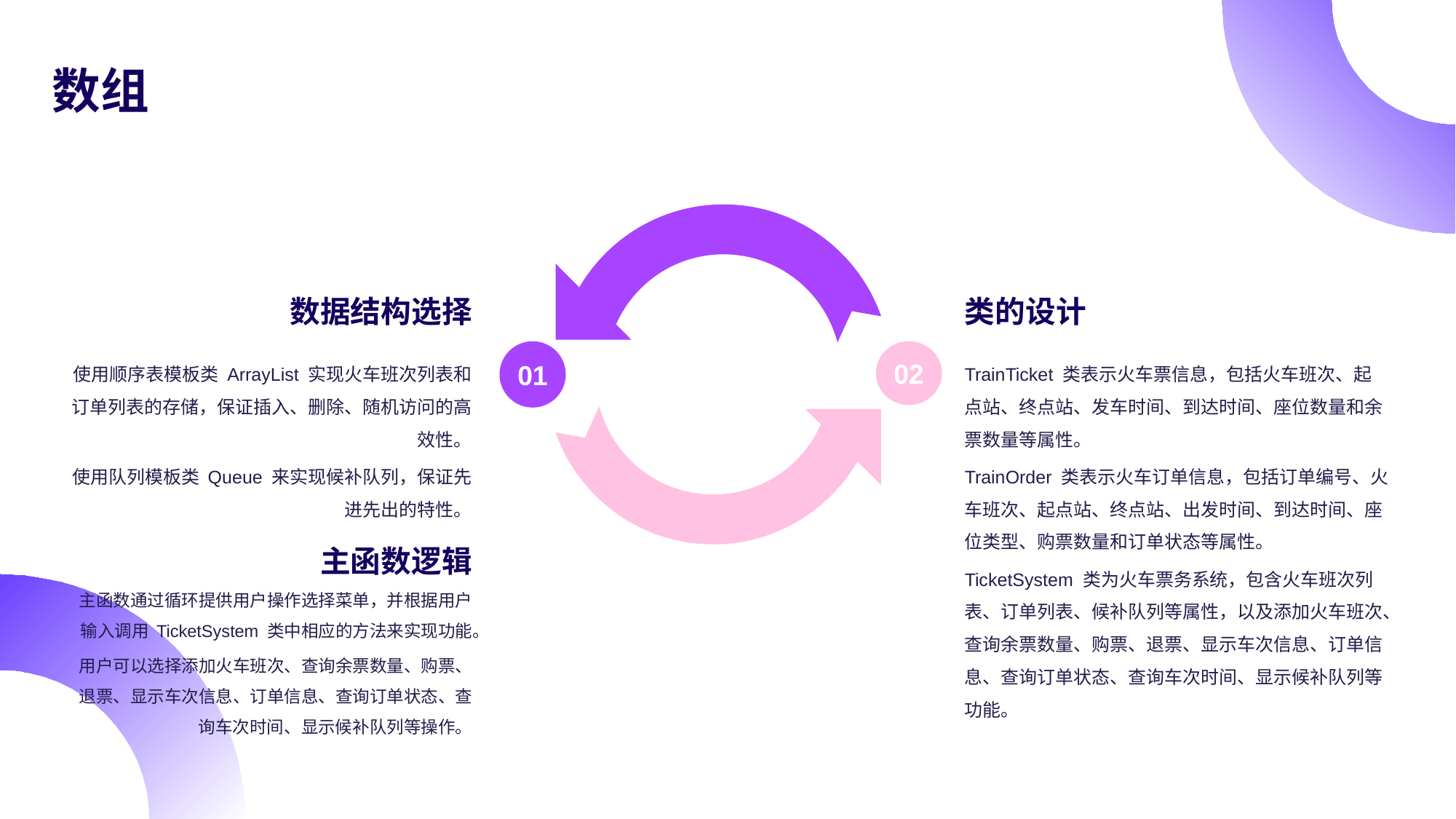

数组

数据结构选择
类的设计
01
02
使用顺序表模板类 ArrayList 实现火车班次列表和订单列表的存储，保证插入、删除、随机访问的高效性。
使用队列模板类 Queue 来实现候补队列，保证先进先出的特性。
TrainTicket 类表示火车票信息，包括火车班次、起点站、终点站、发车时间、到达时间、座位数量和余票数量等属性。
TrainOrder 类表示火车订单信息，包括订单编号、火车班次、起点站、终点站、出发时间、到达时间、座位类型、购票数量和订单状态等属性。
TicketSystem 类为火车票务系统，包含火车班次列表、订单列表、候补队列等属性，以及添加火车班次、查询余票数量、购票、退票、显示车次信息、订单信息、查询订单状态、查询车次时间、显示候补队列等功能。
主函数逻辑
主函数通过循环提供用户操作选择菜单，并根据用户输入调用 TicketSystem 类中相应的方法来实现功能。
用户可以选择添加火车班次、查询余票数量、购票、退票、显示车次信息、订单信息、查询订单状态、查询车次时间、显示候补队列等操作。